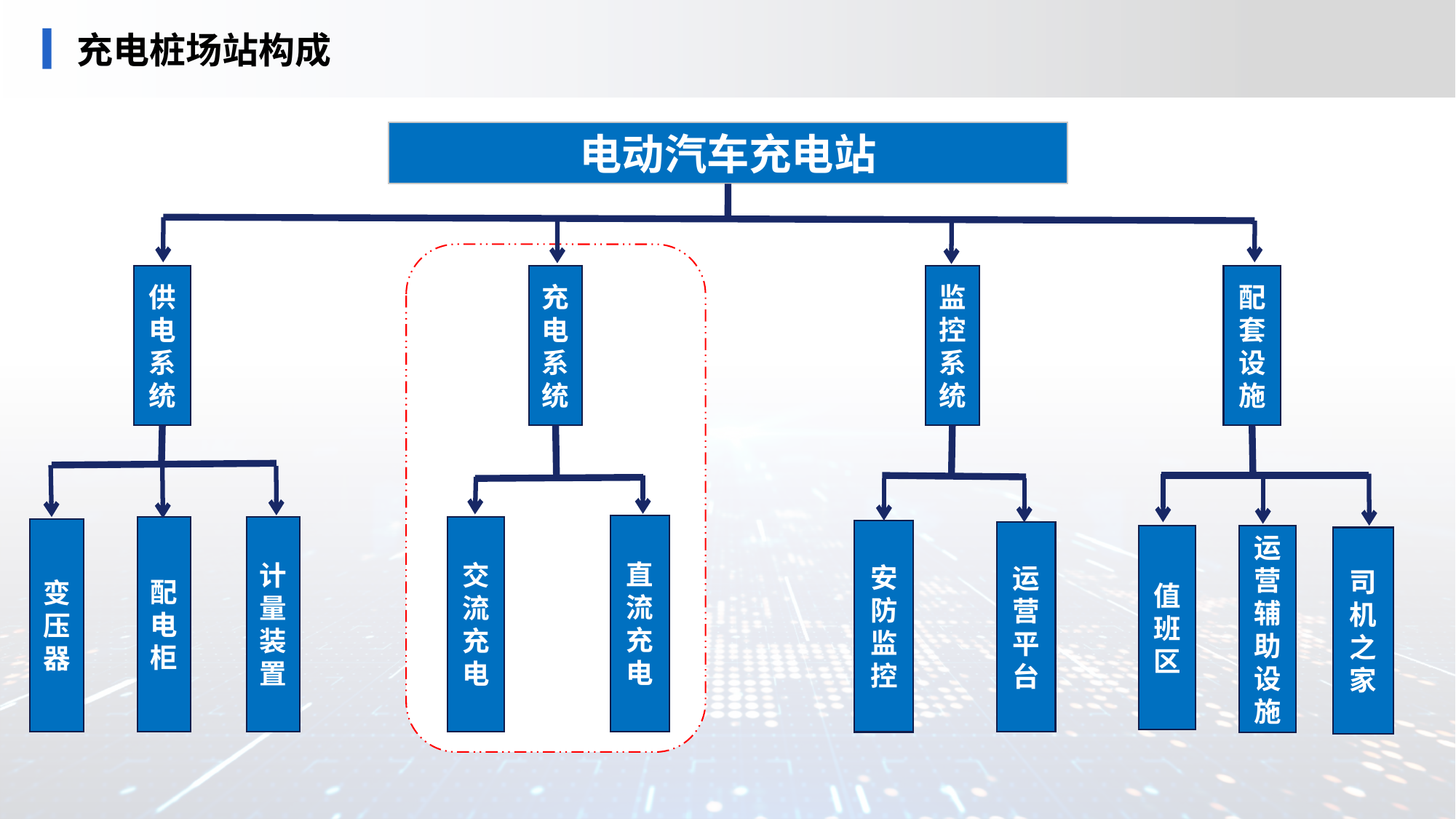

# 充电桩场站构成
电动汽车充电站

供电系统
充电系统
监控系统
配套设施
直流充电
配电柜
计量装置
交流充电
变压器
安防监控
运营平台
值班区
运营辅助设施
司机之家
25